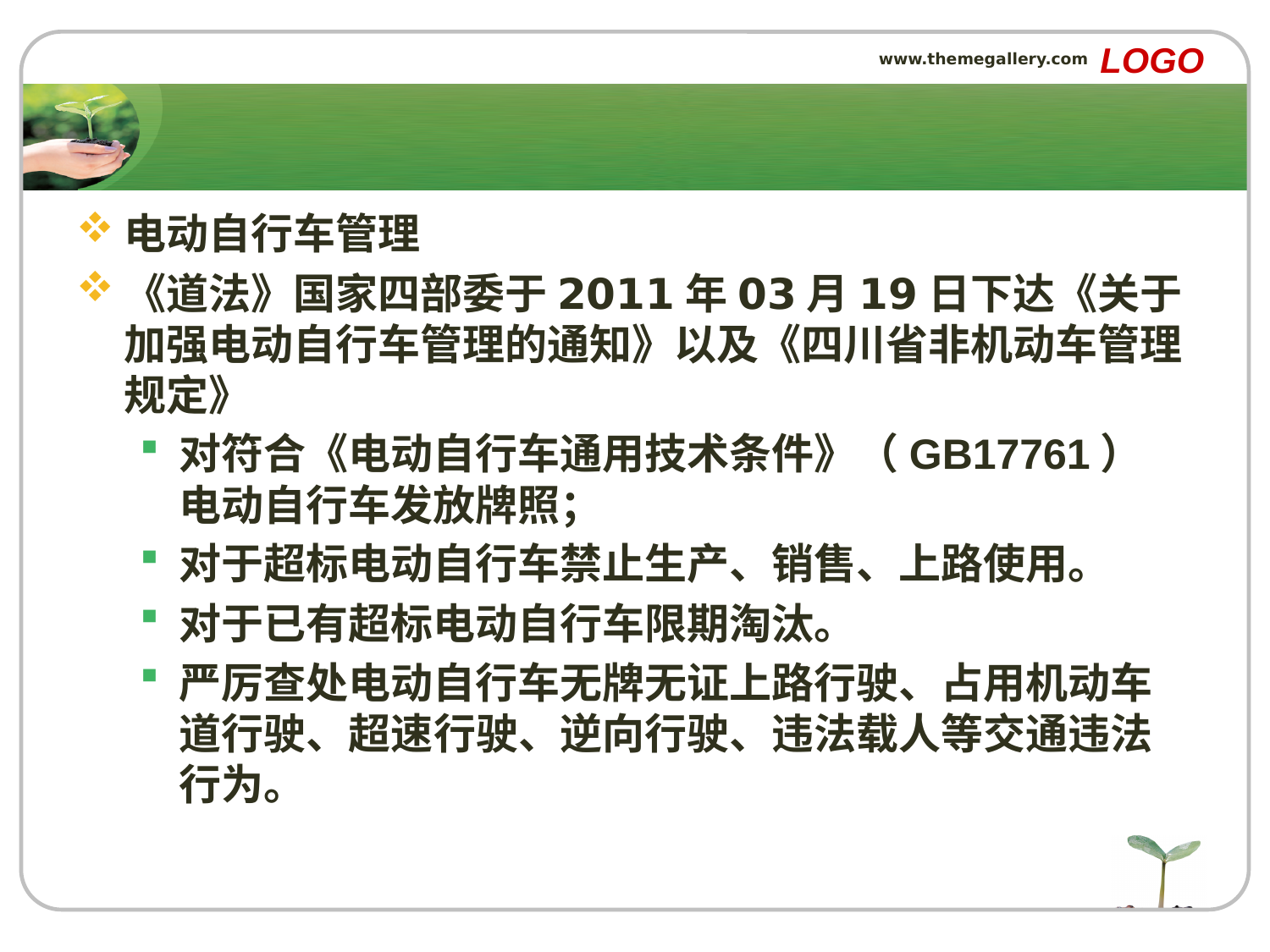

LOGO
www.themegallery.com
#
电动自行车管理
《道法》国家四部委于2011年03月19日下达《关于加强电动自行车管理的通知》以及《四川省非机动车管理规定》
对符合《电动自行车通用技术条件》（GB17761）电动自行车发放牌照；
对于超标电动自行车禁止生产、销售、上路使用。
对于已有超标电动自行车限期淘汰。
严厉查处电动自行车无牌无证上路行驶、占用机动车道行驶、超速行驶、逆向行驶、违法载人等交通违法行为。